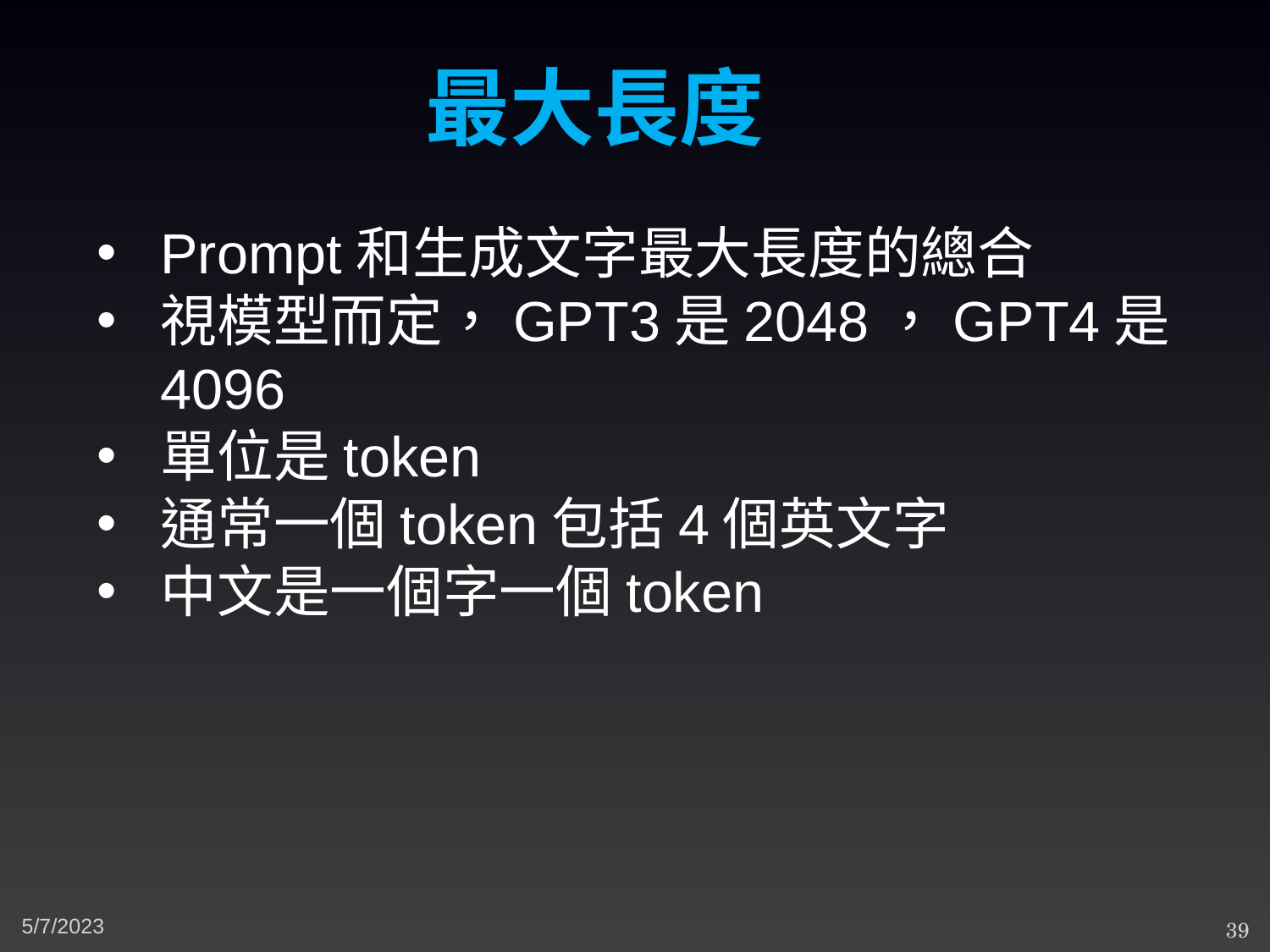

最大長度
Prompt和生成文字最大長度的總合
視模型而定，GPT3是2048，GPT4是4096
單位是token
通常一個token包括4個英文字
中文是一個字一個token

5/7/2023
39